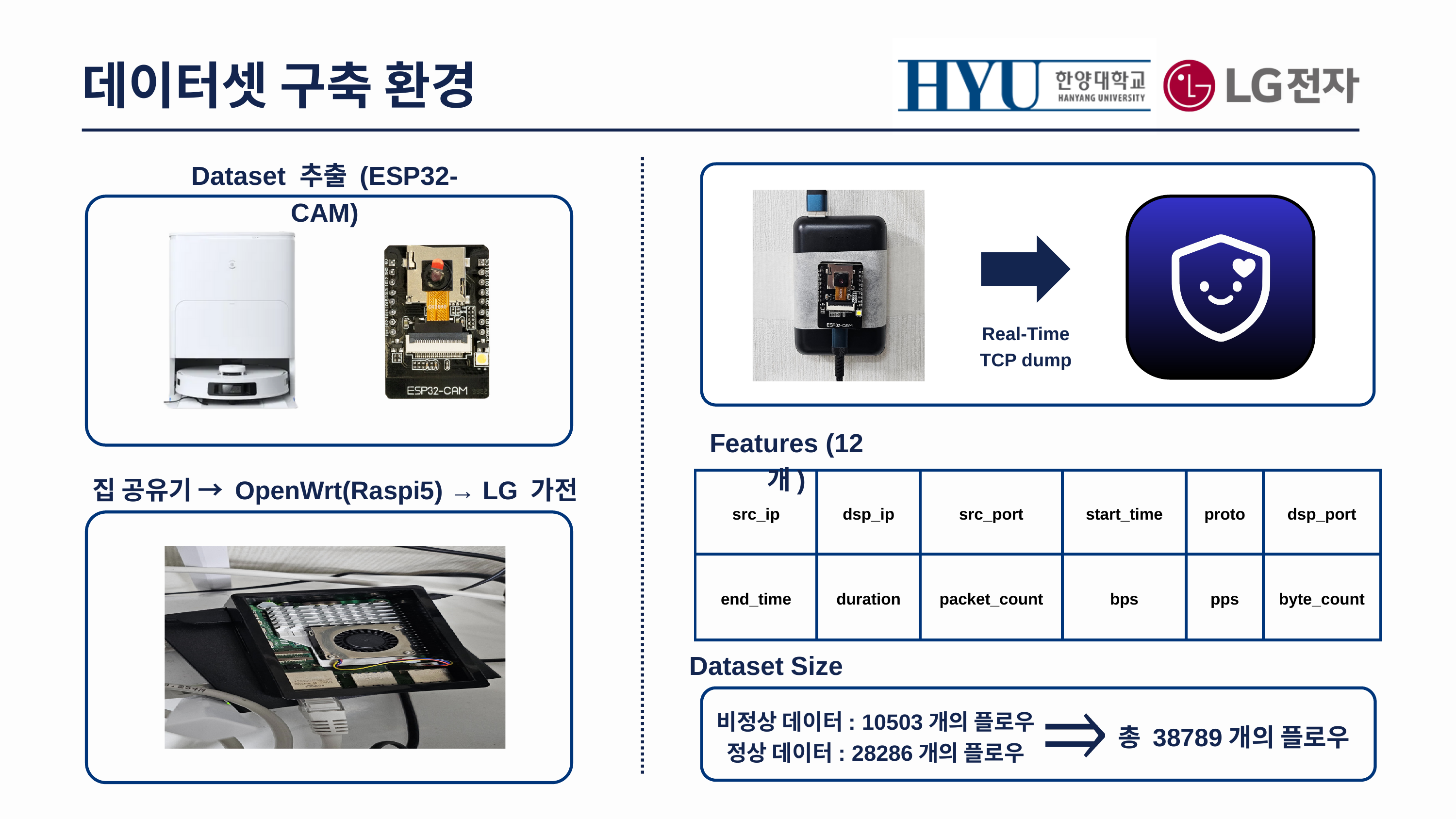

데이터셋 구축 환경

Dataset 추출 (ESP32-CAM)

Real-Time
TCP dump
 Features (12개)
집 공유기 → OpenWrt(Raspi5) → LG 가전
| src\_ip | dsp\_ip | src\_port | start\_time | proto | dsp\_port |
| --- | --- | --- | --- | --- | --- |
| end\_time | duration | packet\_count | bps | pps | byte\_count |

Dataset Size

비정상 데이터: 10503개의 플로우
정상 데이터: 28286개의 플로우

총 38789개의 플로우